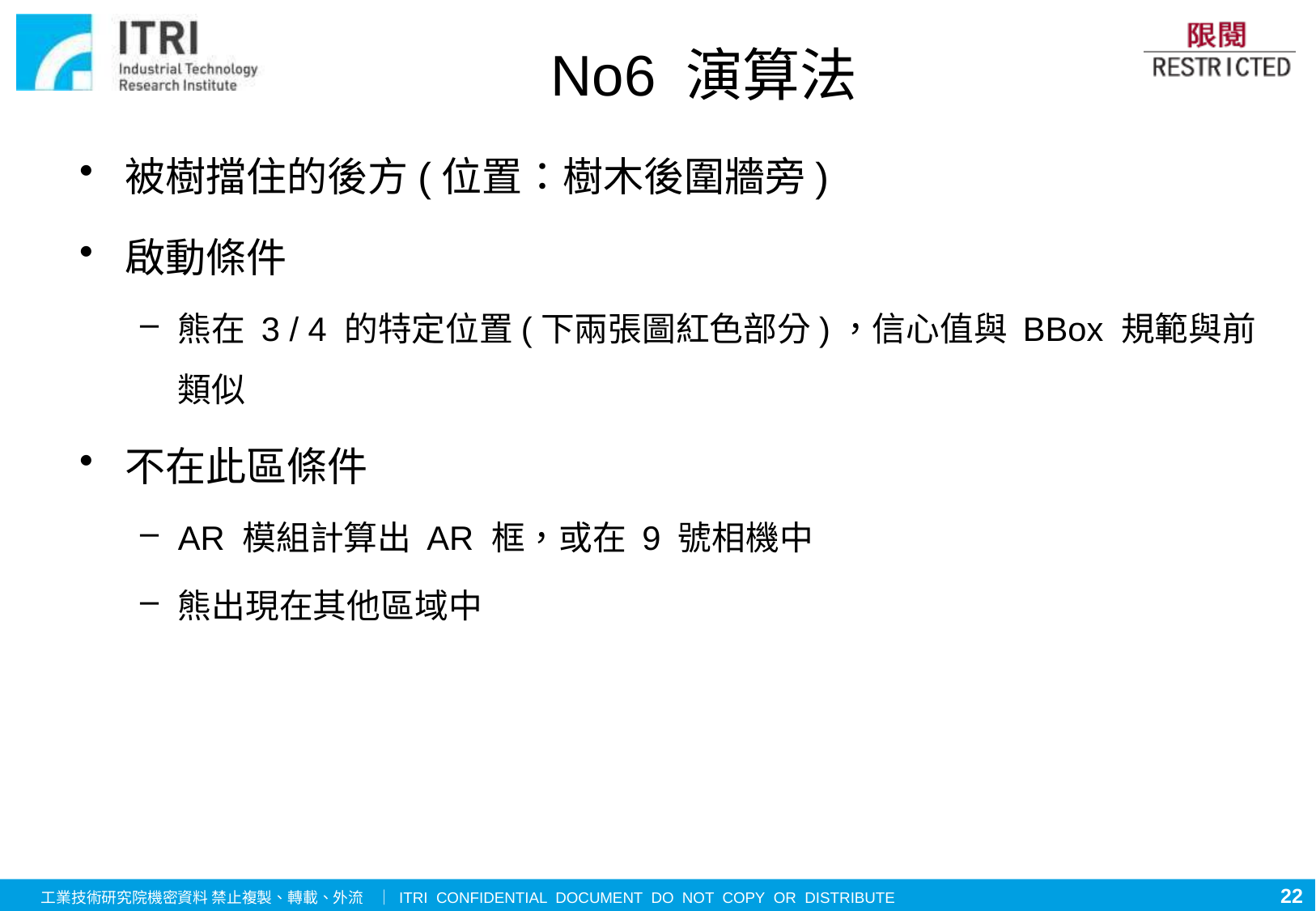

# No6 演算法
被樹擋住的後方(位置：樹木後圍牆旁)
啟動條件
熊在 3 / 4 的特定位置(下兩張圖紅色部分)，信心值與 BBox 規範與前類似
不在此區條件
AR 模組計算出 AR 框，或在 9 號相機中
熊出現在其他區域中

22